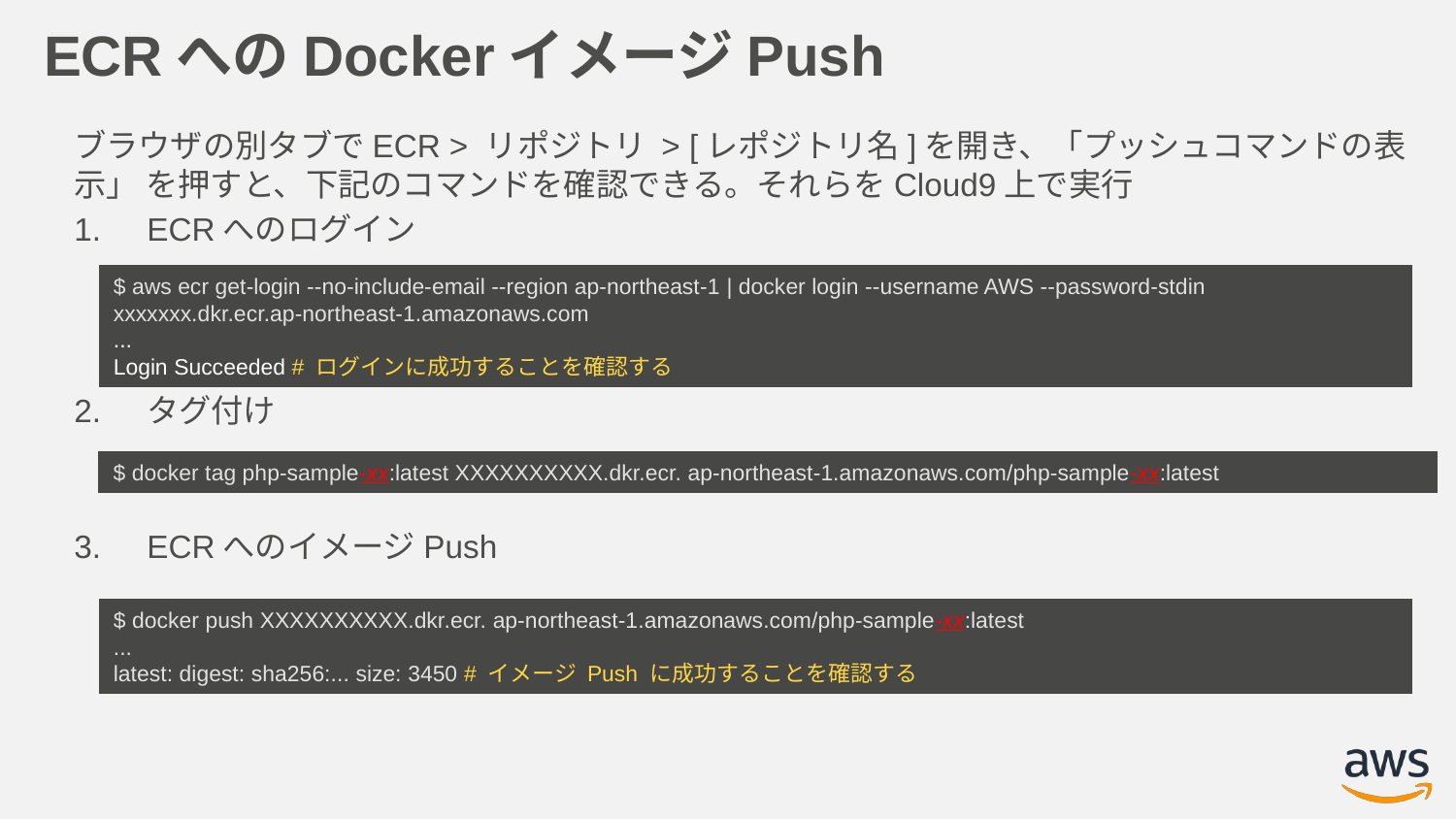

# ECRへのDockerイメージPush
ブラウザの別タブでECR > リポジトリ > [レポジトリ名]を開き、「プッシュコマンドの表示」 を押すと、下記のコマンドを確認できる。それらをCloud9上で実行
ECRへのログイン

タグ付け

ECRへのイメージPush
$ aws ecr get-login --no-include-email --region ap-northeast-1 | docker login --username AWS --password-stdin xxxxxxx.dkr.ecr.ap-northeast-1.amazonaws.com
...
Login Succeeded # ログインに成功することを確認する
$ docker tag php-sample-xx:latest XXXXXXXXXX.dkr.ecr. ap-northeast-1.amazonaws.com/php-sample-xx:latest
$ docker push XXXXXXXXXX.dkr.ecr. ap-northeast-1.amazonaws.com/php-sample-xx:latest
...
latest: digest: sha256:... size: 3450 # イメージ Push に成功することを確認する